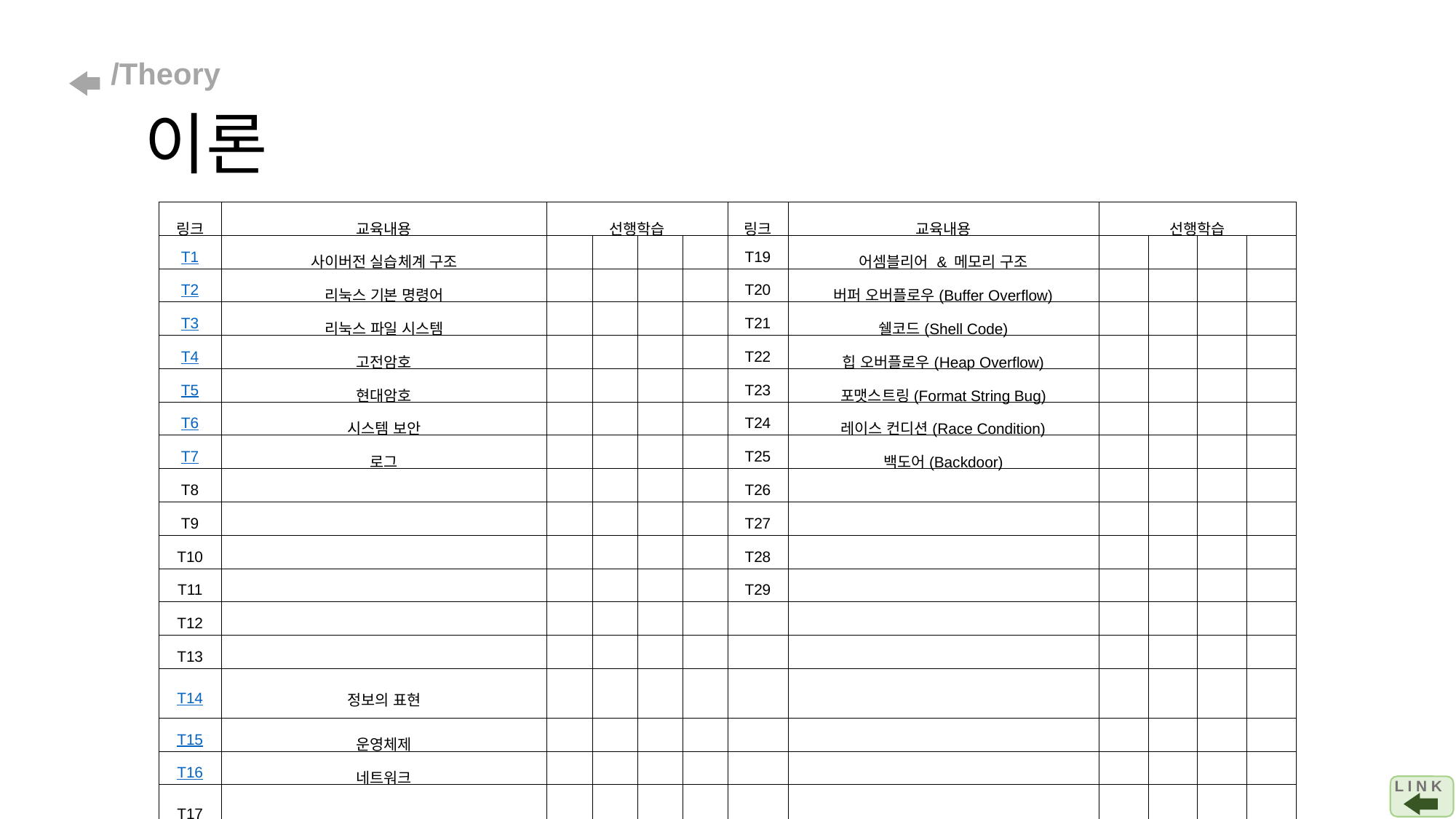

# /Theory 이론

| 링크 | 교육내용 | 선행학습 |  |  |  | 링크 | 교육내용 | 선행학습 |  |  |  |
| --- | --- | --- | --- | --- | --- | --- | --- | --- | --- | --- | --- |
| T1 | 사이버전 실습체계 구조 |  |  |  |  | T19 | 어셈블리어 & 메모리 구조 |  |  |  |  |
| T2 | 리눅스 기본 명령어 |  |  |  |  | T20 | 버퍼 오버플로우(Buffer Overflow) |  |  |  |  |
| T3 | 리눅스 파일 시스템 |  |  |  |  | T21 | 쉘코드(Shell Code) |  |  |  |  |
| T4 | 고전암호 |  |  |  |  | T22 | 힙 오버플로우(Heap Overflow) |  |  |  |  |
| T5 | 현대암호 |  |  |  |  | T23 | 포맷스트링(Format String Bug) |  |  |  |  |
| T6 | 시스템 보안 |  |  |  |  | T24 | 레이스 컨디션(Race Condition) |  |  |  |  |
| T7 | 로그 |  |  |  |  | T25 | 백도어(Backdoor) |  |  |  |  |
| T8 |  |  |  |  |  | T26 |  |  |  |  |  |
| T9 |  |  |  |  |  | T27 |  |  |  |  |  |
| T10 |  |  |  |  |  | T28 |  |  |  |  |  |
| T11 |  |  |  |  |  | T29 |  |  |  |  |  |
| T12 |  |  |  |  |  |  |  |  |  |  |  |
| T13 |  |  |  |  |  |  |  |  |  |  |  |
| T14 | 정보의 표현 |  |  |  |  |  |  |  |  |  |  |
| T15 | 운영체제 |  |  |  |  |  |  |  |  |  |  |
| T16 | 네트워크 |  |  |  |  |  |  |  |  |  |  |
| T17 |  |  |  |  |  |  |  |  |  |  |  |
| T18 |  |  |  |  |  |  |  |  |  |  |  |
L I N K